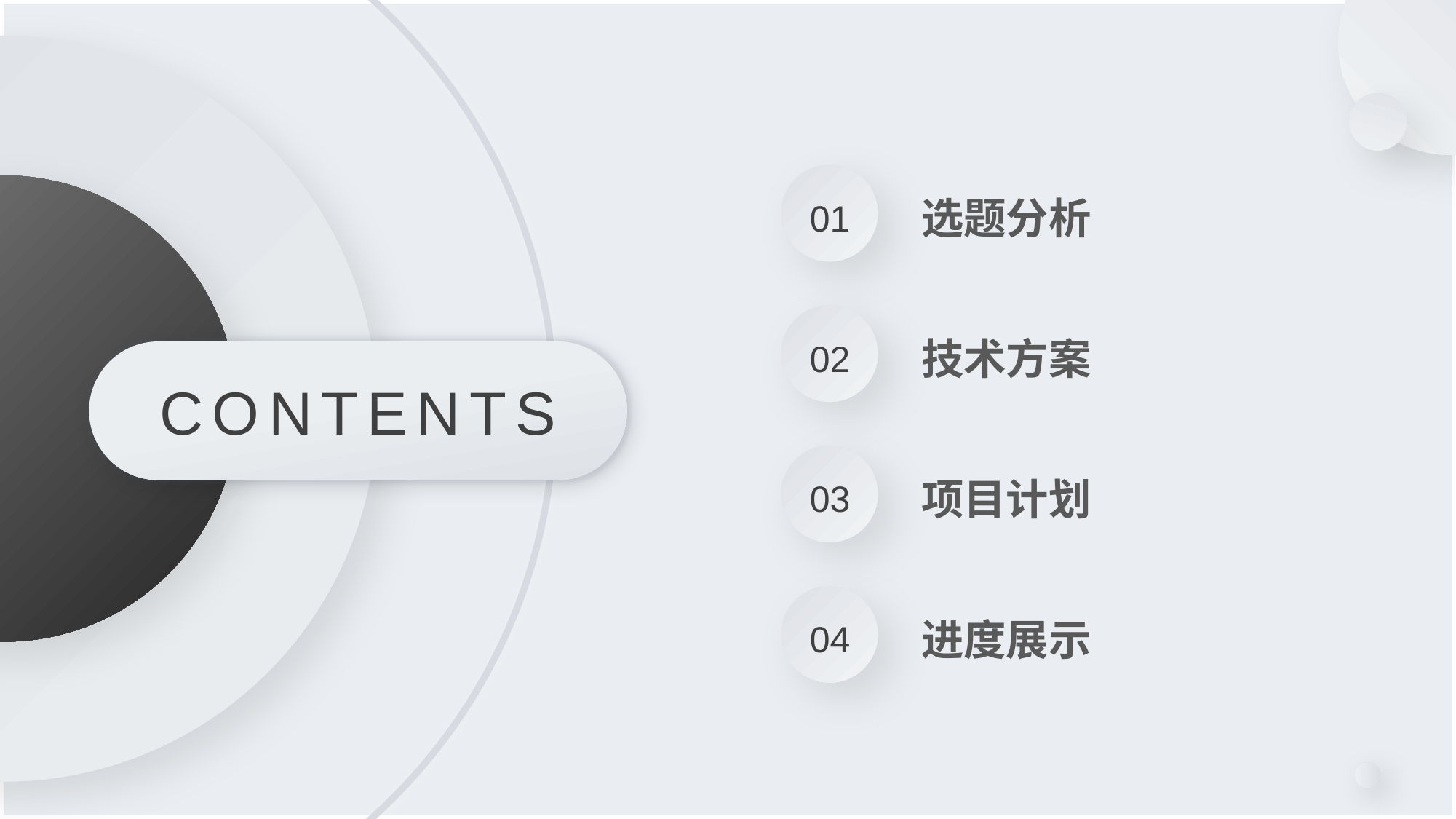

PPT模板 http://www.1ppt.com/moban/

01
选题分析

02
技术方案
CONTENTS

03
项目计划

04
进度展示